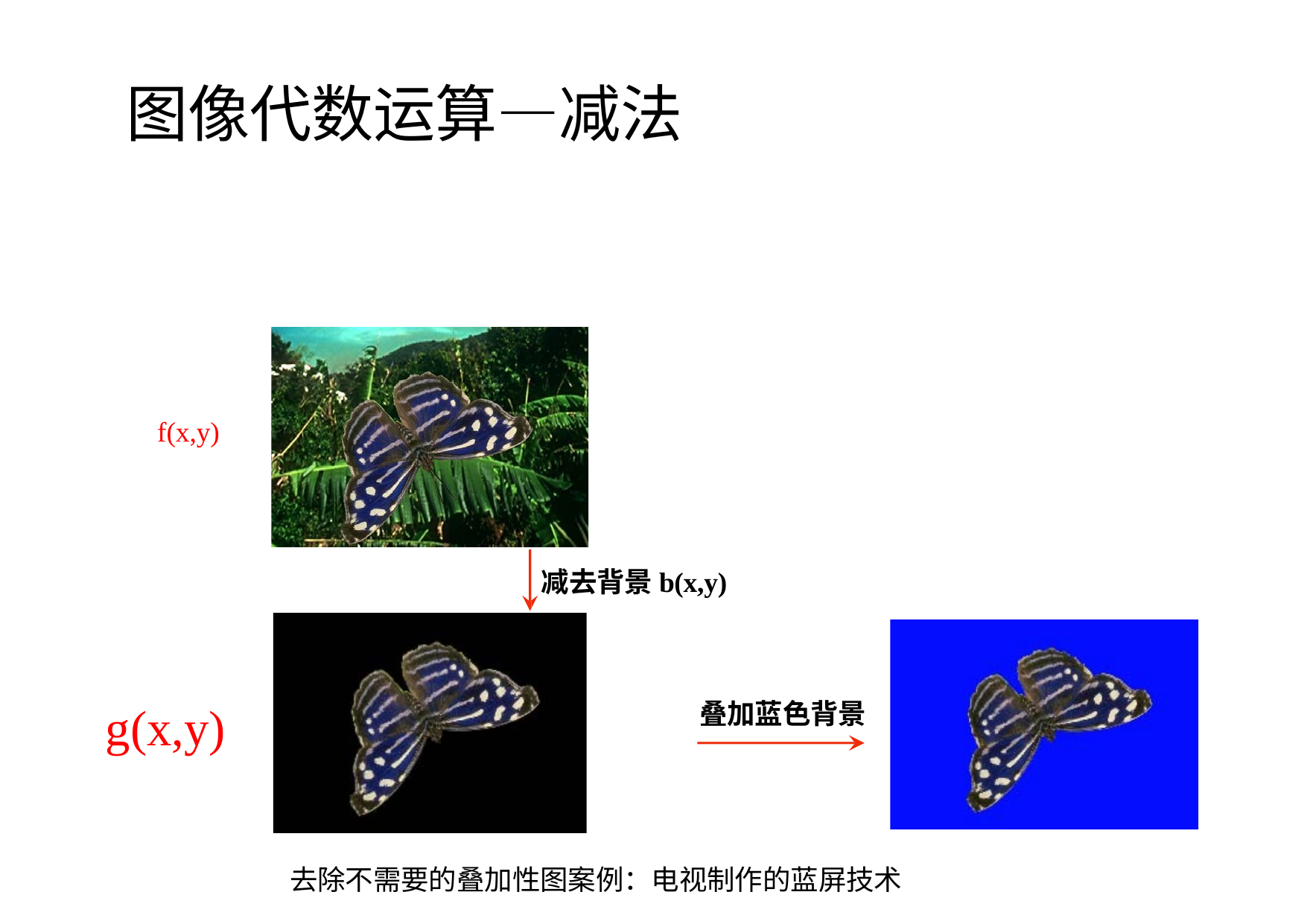

图像代数运算—减法

f(x,y)

减去背景b(x,y)

叠加蓝色背景
g(x,y)

去除不需要的叠加性图案例：电视制作的蓝屏技术